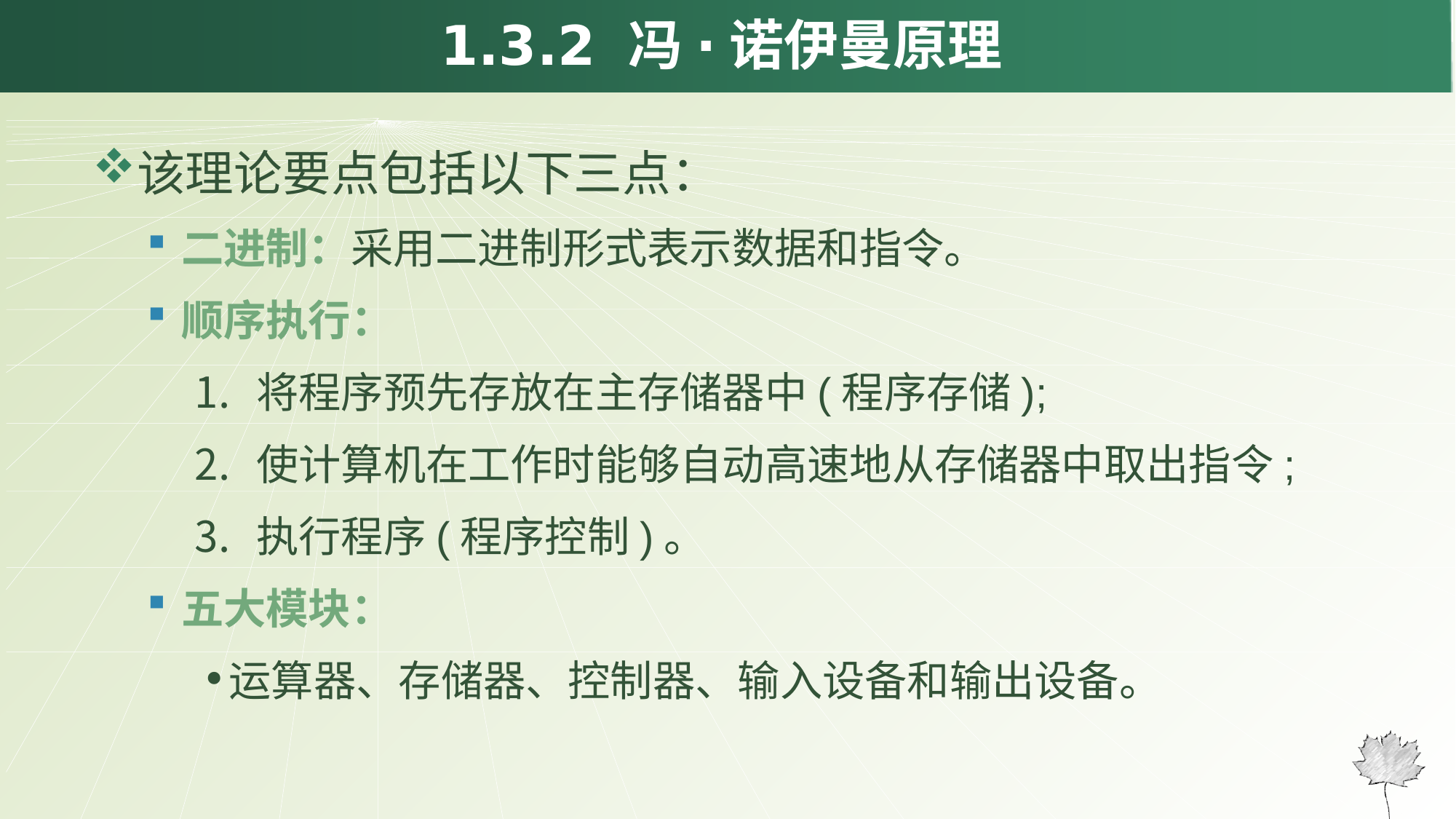

1.3.2 冯·诺伊曼原理
该理论要点包括以下三点：
二进制：采用二进制形式表示数据和指令。
顺序执行：
将程序预先存放在主存储器中(程序存储);
使计算机在工作时能够自动高速地从存储器中取出指令;
执行程序(程序控制)。
五大模块：
运算器、存储器、控制器、输入设备和输出设备。